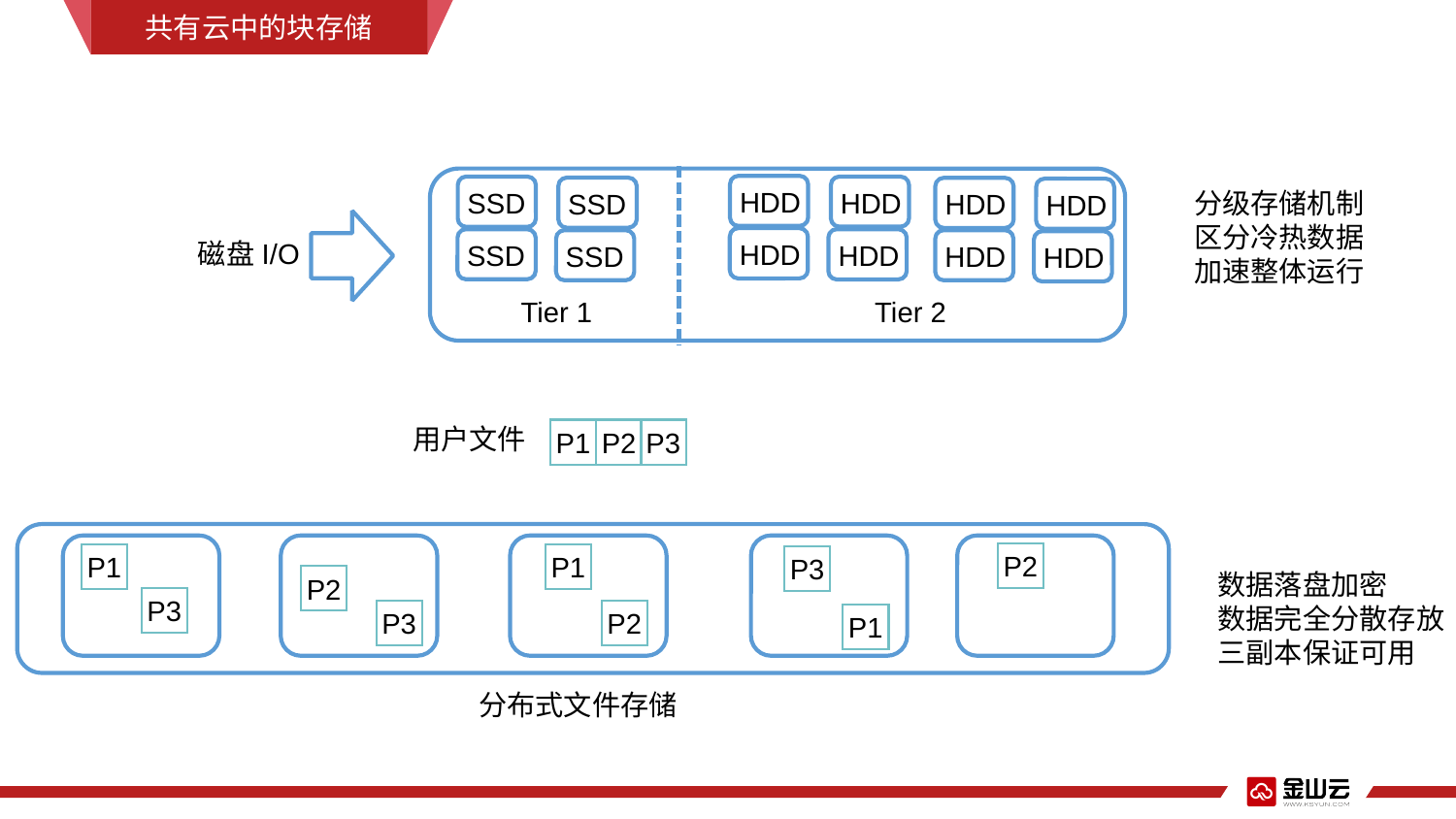

共有云中的块存储

HDD
分级存储机制
区分冷热数据
加速整体运行
SSD
HDD
SSD
HDD
HDD

磁盘I/O

HDD
SSD
HDD
SSD
HDD
HDD
Tier 1
Tier 2
用户文件
P1
P2
P3

P2
P1
P1
P3
数据落盘加密
数据完全分散存放
三副本保证可用
P2
P3
P3
P2
P1
分布式文件存储